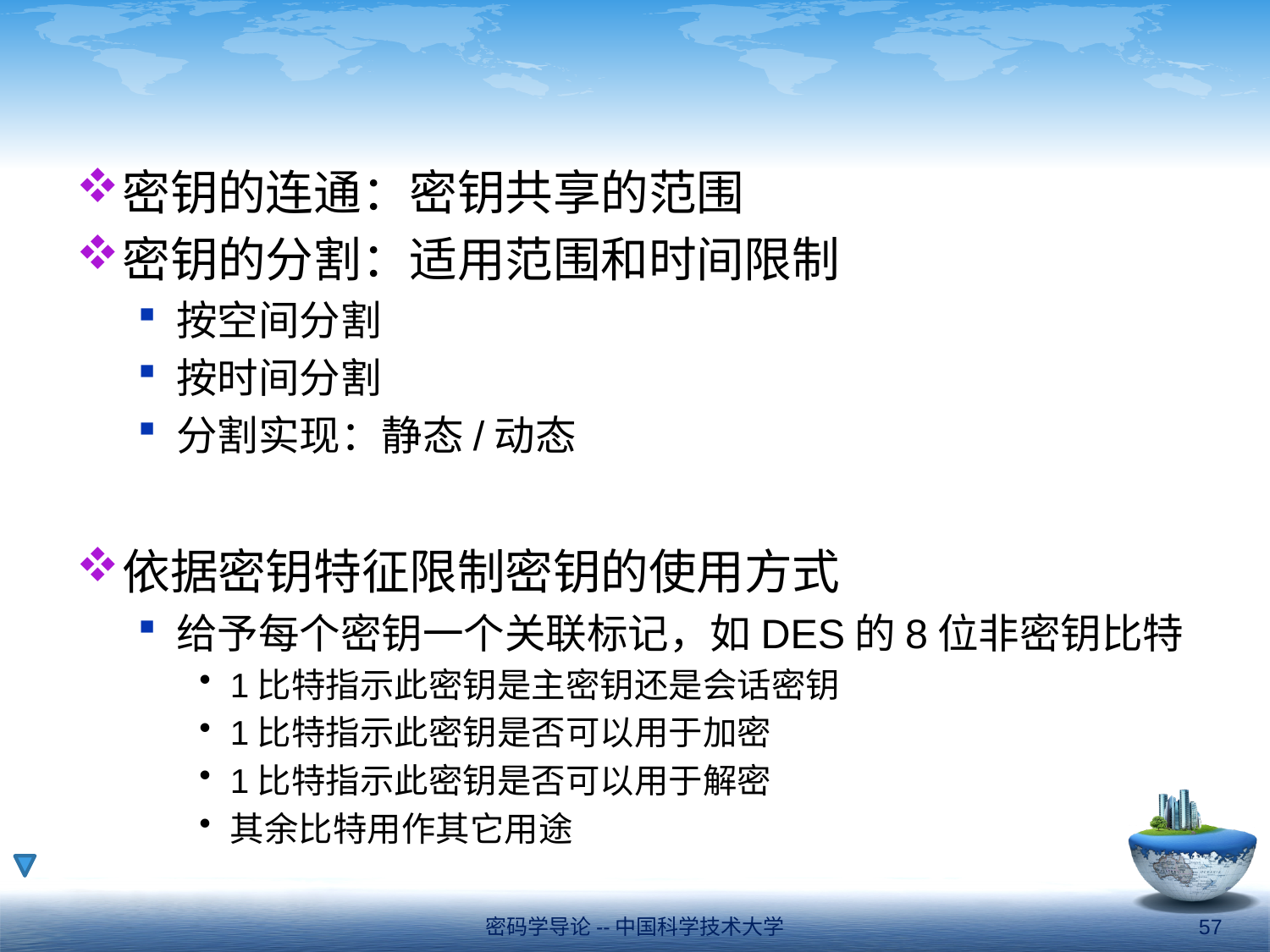

#
密钥的连通：密钥共享的范围
密钥的分割：适用范围和时间限制
按空间分割
按时间分割
分割实现：静态/动态

依据密钥特征限制密钥的使用方式
给予每个密钥一个关联标记，如DES的8位非密钥比特
1比特指示此密钥是主密钥还是会话密钥
1比特指示此密钥是否可以用于加密
1比特指示此密钥是否可以用于解密
其余比特用作其它用途

密码学导论--中国科学技术大学
57